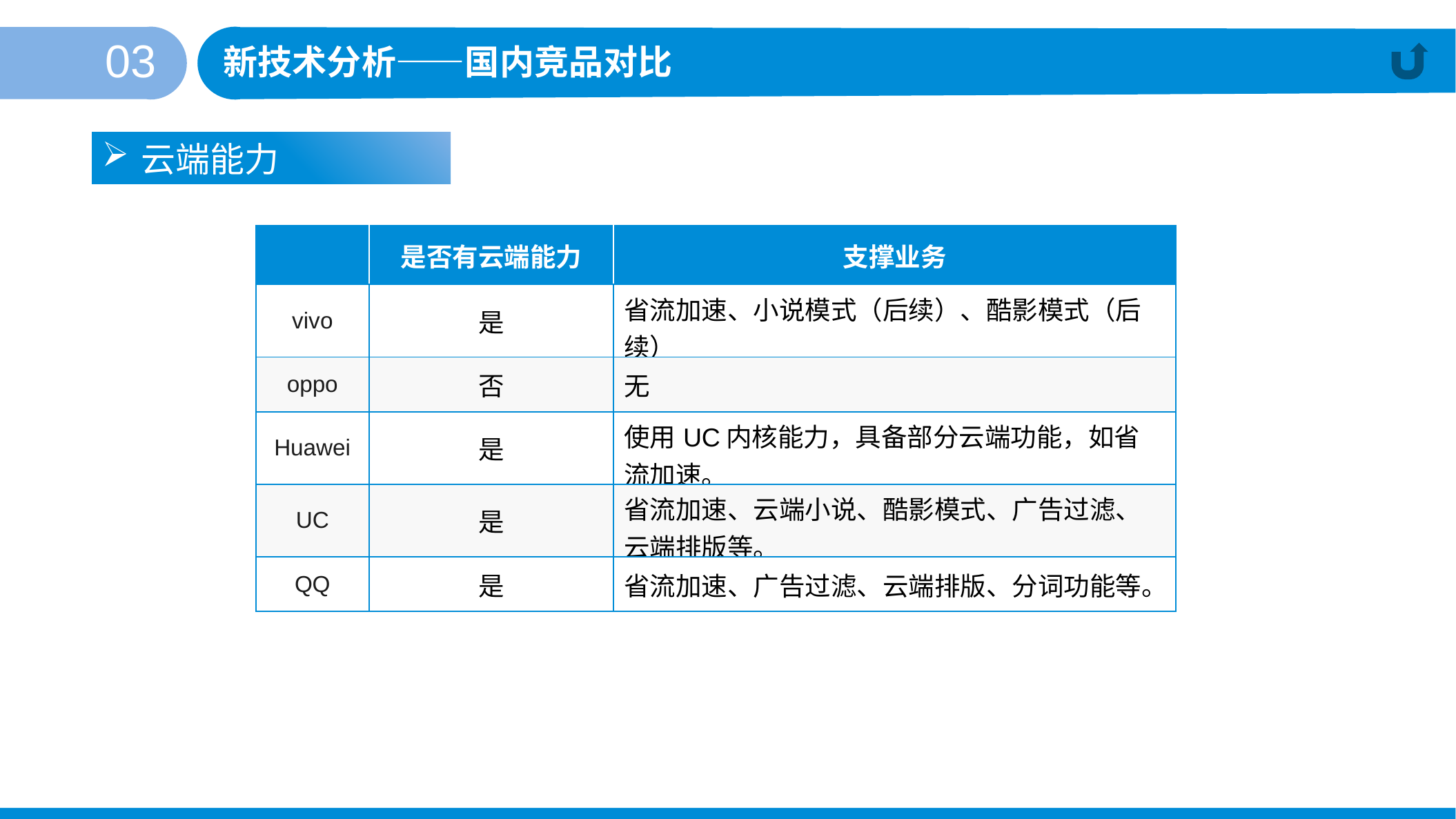

03

新技术分析——国内竞品对比

云端能力
|  | 是否有云端能力 | 支撑业务 |
| --- | --- | --- |
| vivo | 是 | 省流加速、小说模式（后续）、酷影模式（后续） |
| oppo | 否 | 无 |
| Huawei | 是 | 使用UC内核能力，具备部分云端功能，如省流加速。 |
| UC | 是 | 省流加速、云端小说、酷影模式、广告过滤、云端排版等。 |
| QQ | 是 | 省流加速、广告过滤、云端排版、分词功能等。 |